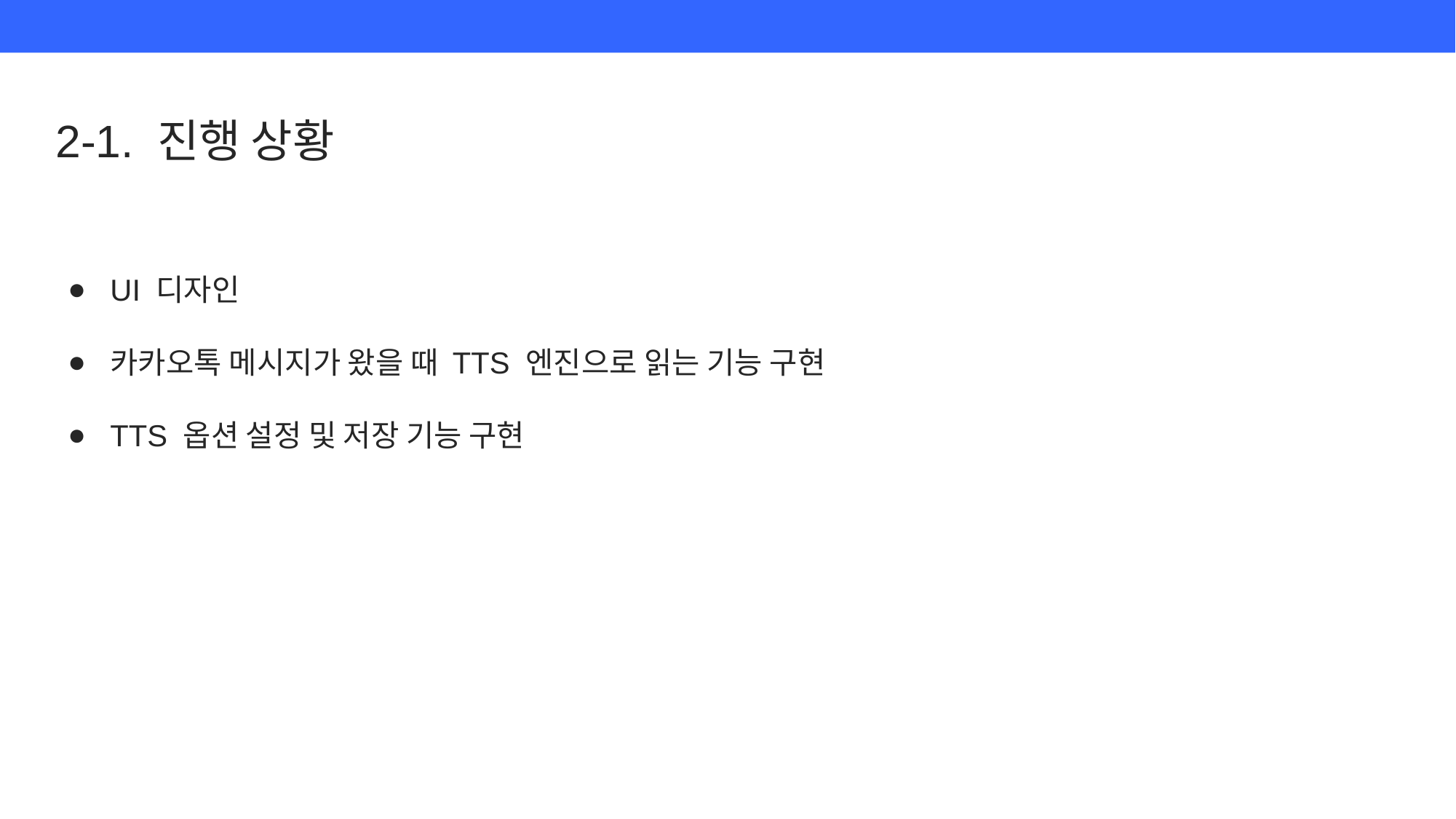

2-1. 진행 상황
UI 디자인
카카오톡 메시지가 왔을 때 TTS 엔진으로 읽는 기능 구현
TTS 옵션 설정 및 저장 기능 구현